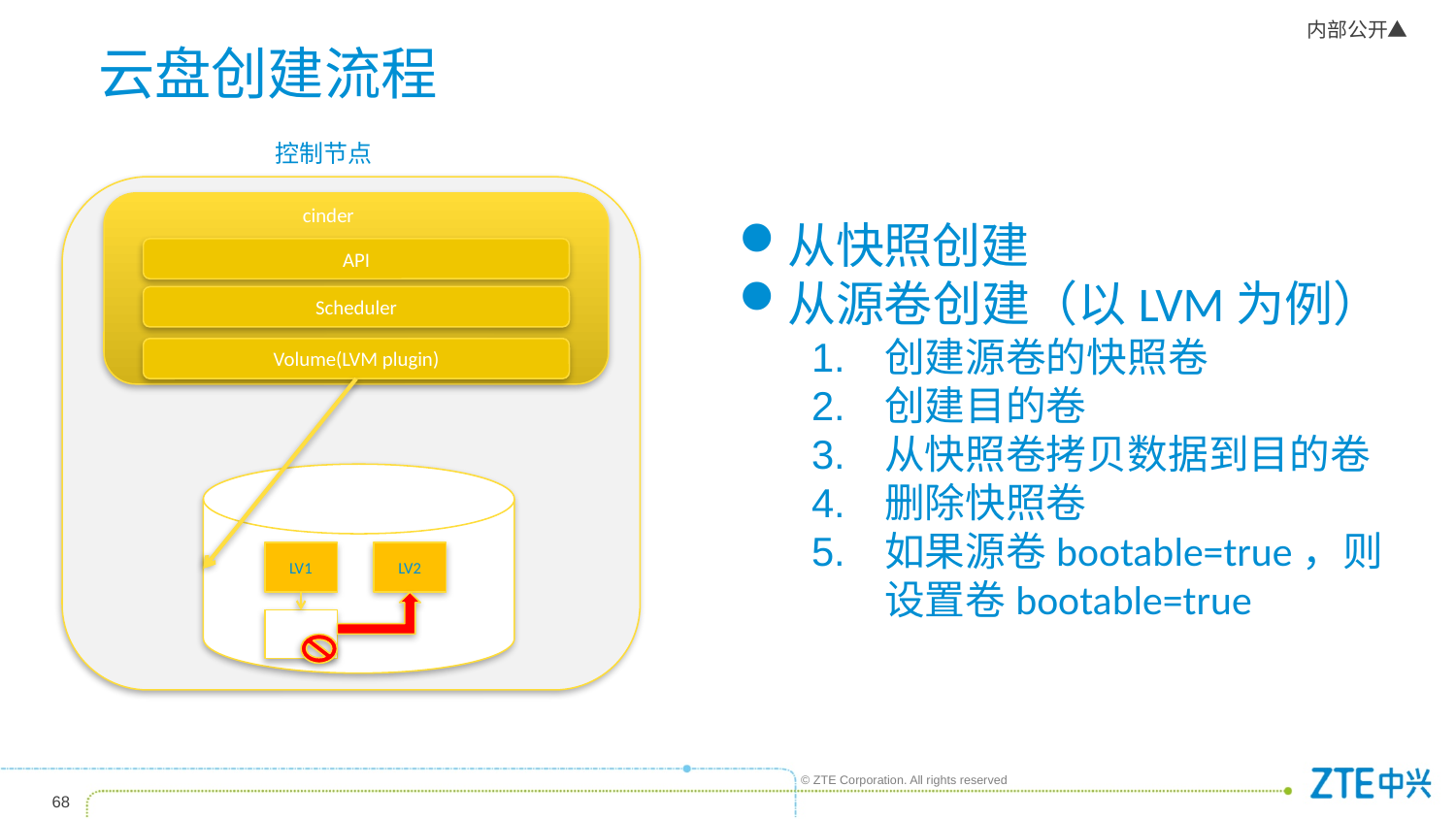

云盘创建流程
控制节点

cinder
API
Scheduler
Volume(LVM plugin)

LV1
LV2

从快照创建
从源卷创建（以LVM为例）
创建源卷的快照卷
创建目的卷
从快照卷拷贝数据到目的卷
删除快照卷
如果源卷bootable=true，则设置卷bootable=true